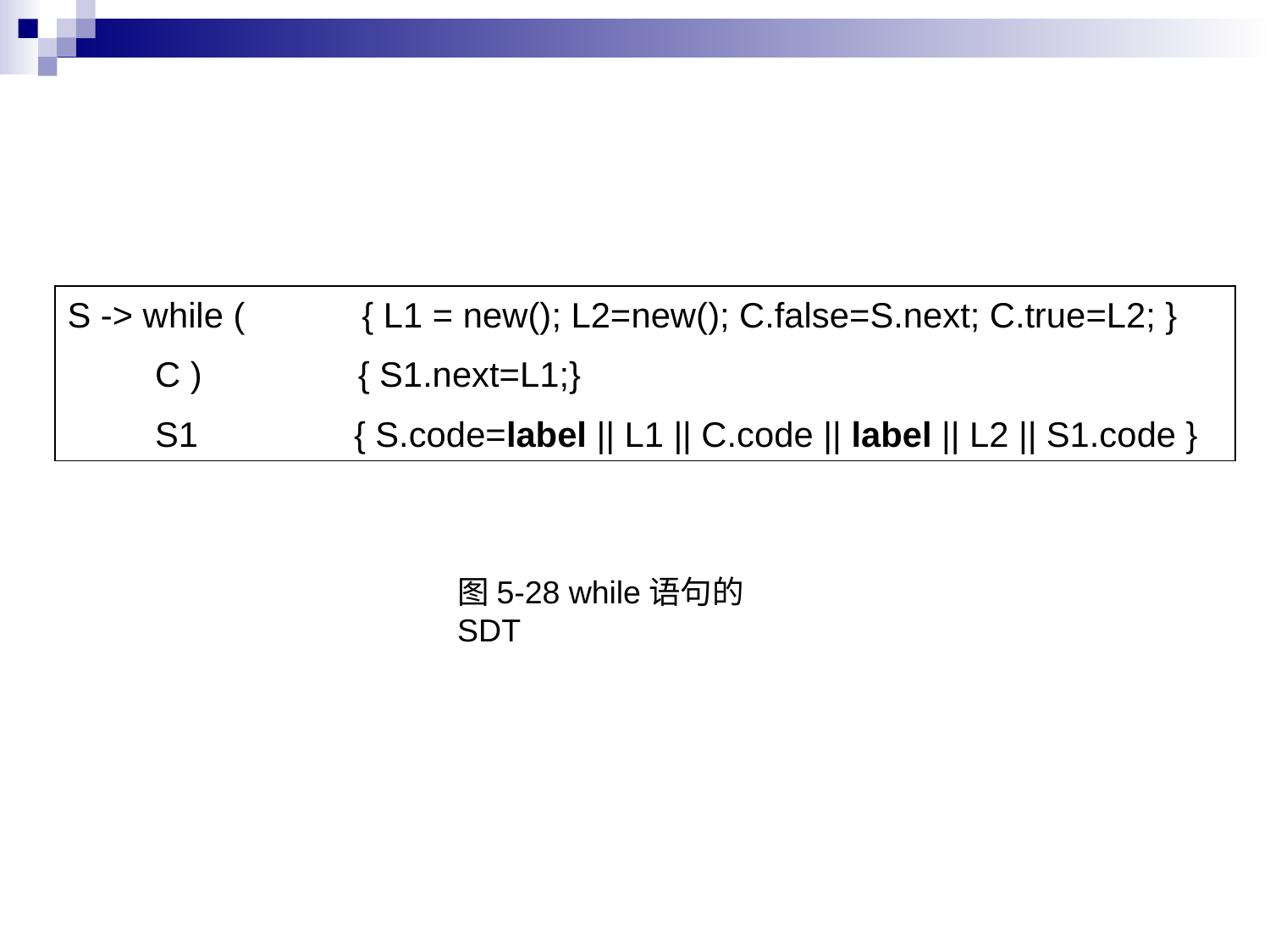

S -> while (            { L1 = new(); L2=new(); C.false=S.next; C.true=L2; }
         C )                { S1.next=L1;}
         S1                { S.code=label || L1 || C.code || label || L2 || S1.code }
图5-28 while语句的SDT
43